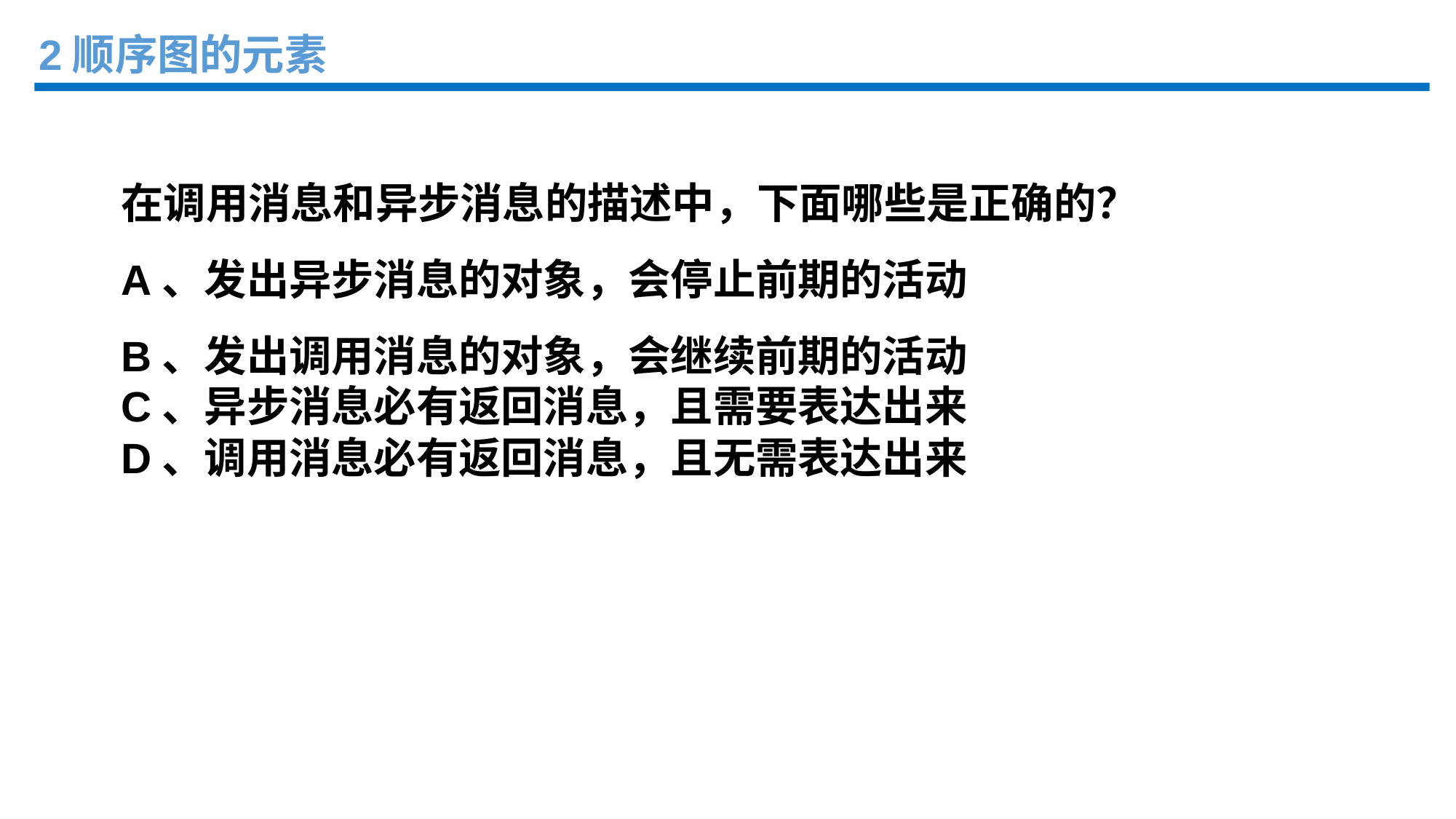

2顺序图的元素
在调用消息和异步消息的描述中，下面哪些是正确的？
A、发出异步消息的对象，会停止前期的活动
B、发出调用消息的对象，会继续前期的活动
C、异步消息必有返回消息，且需要表达出来
D、调用消息必有返回消息，且无需表达出来